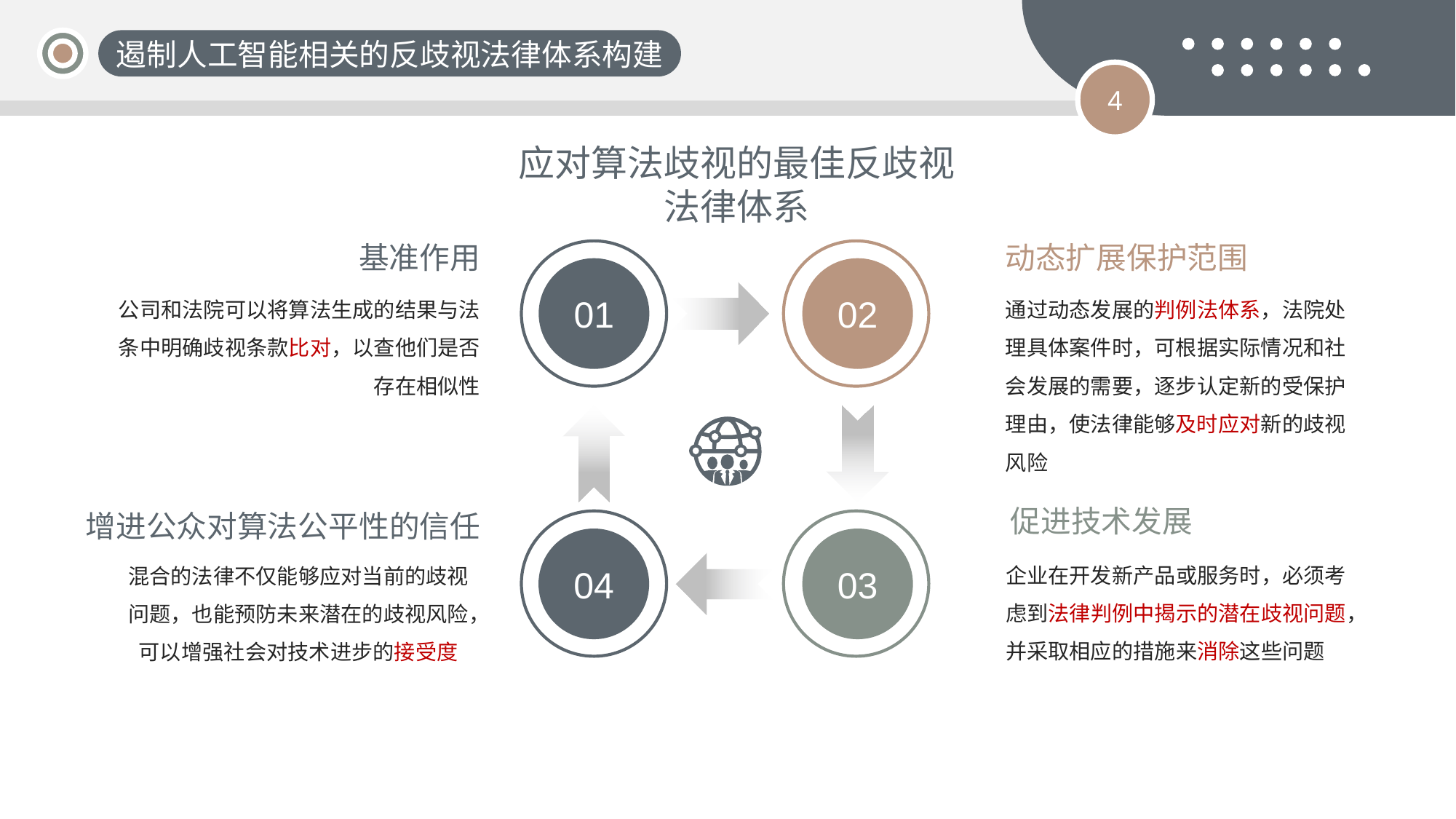

遏制人工智能相关的反歧视法律体系构建
4

应对算法歧视的最佳反歧视法律体系
基准作用
动态扩展保护范围

01
02
公司和法院可以将算法生成的结果与法条中明确歧视条款比对，以查他们是否存在相似性
通过动态发展的判例法体系，法院处理具体案件时，可根据实际情况和社会发展的需要，逐步认定新的受保护理由，使法律能够及时应对新的歧视风险

促进技术发展
增进公众对算法公平性的信任

04
03
企业在开发新产品或服务时，必须考虑到法律判例中揭示的潜在歧视问题，并采取相应的措施来消除这些问题
混合的法律不仅能够应对当前的歧视问题，也能预防未来潜在的歧视风险，可以增强社会对技术进步的接受度